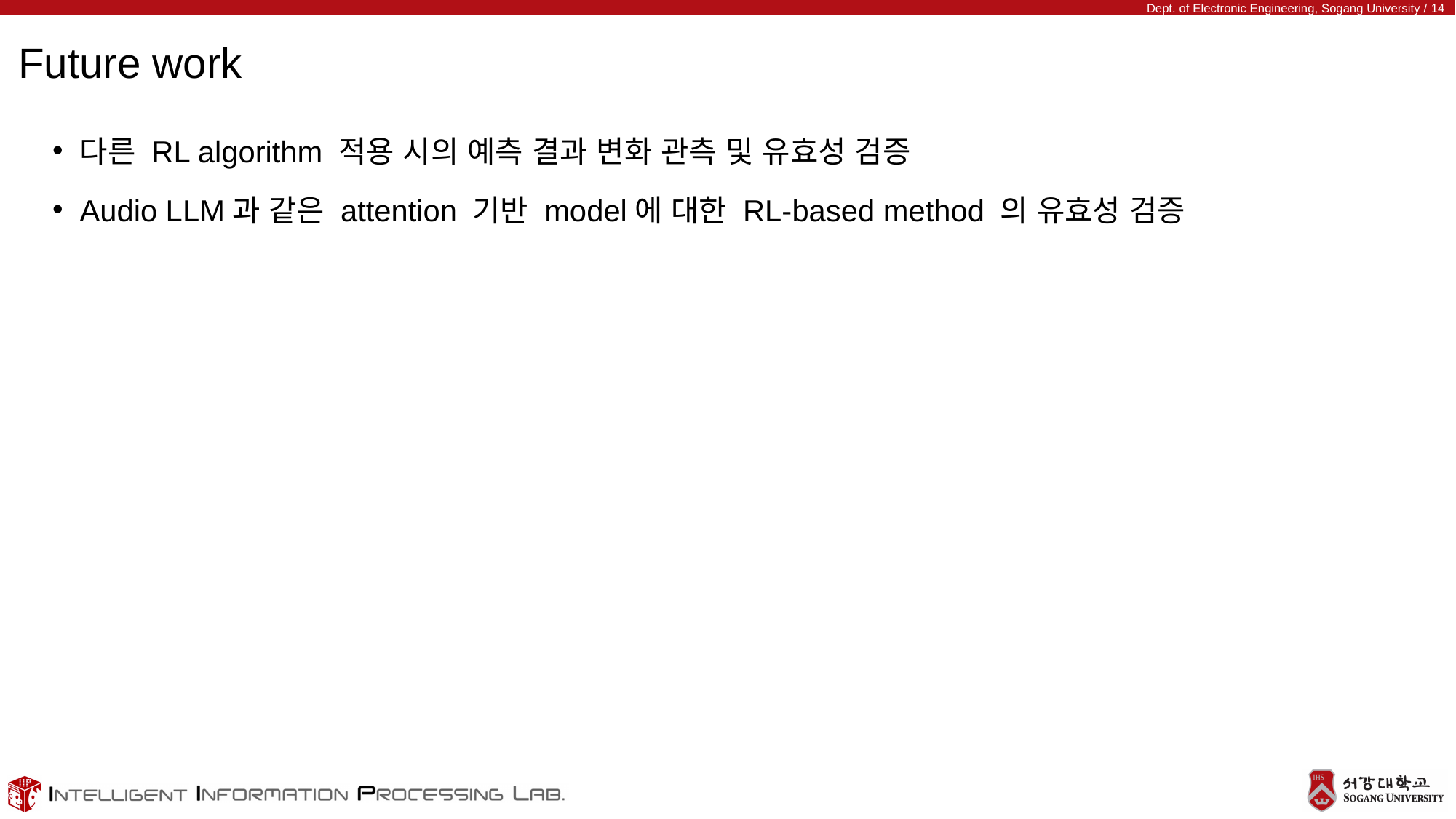

# Future work
다른 RL algorithm 적용 시의 예측 결과 변화 관측 및 유효성 검증
Audio LLM과 같은 attention 기반 model에 대한 RL-based method 의 유효성 검증